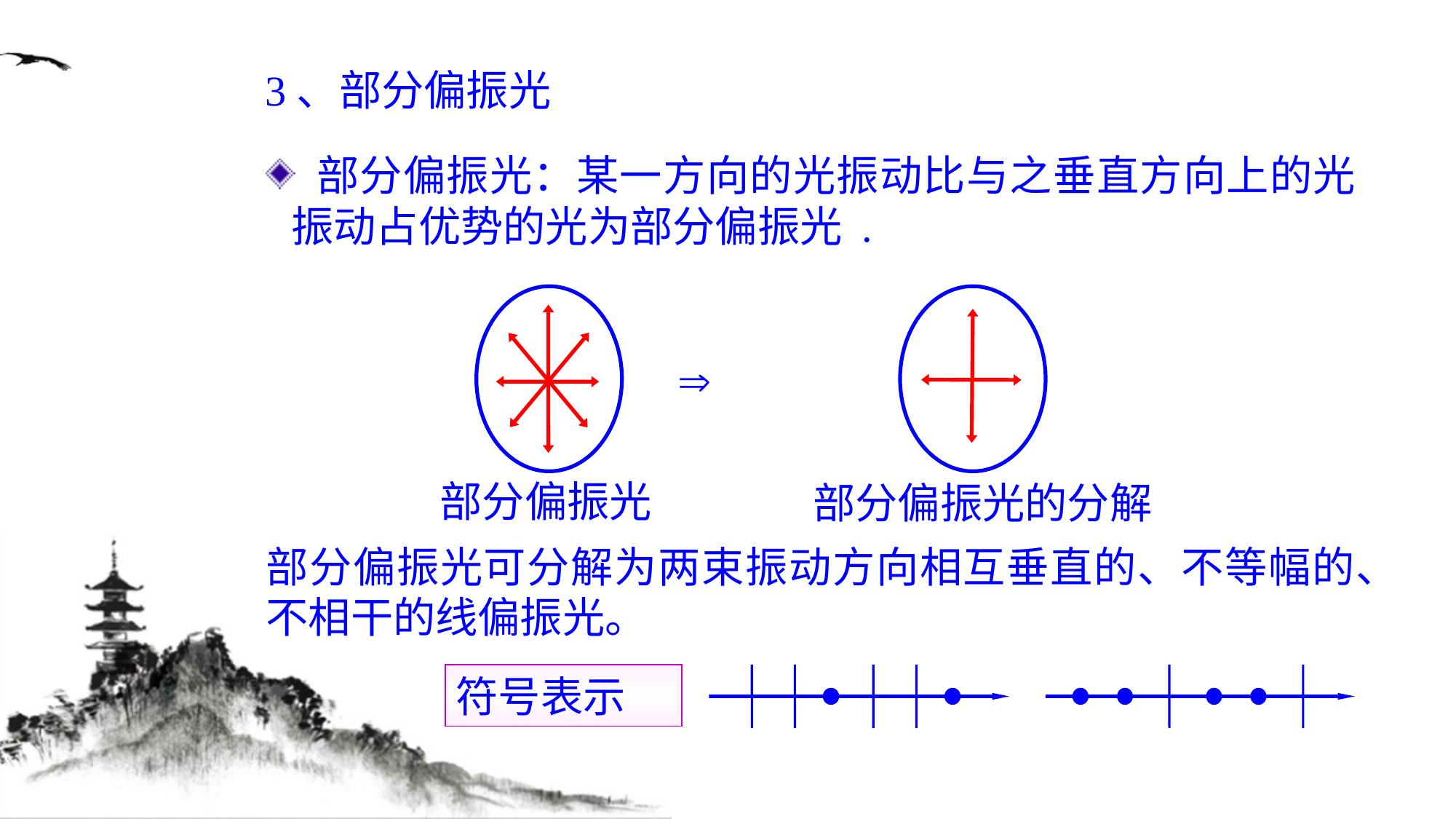

3、部分偏振光
 部分偏振光：某一方向的光振动比与之垂直方向上的光振动占优势的光为部分偏振光 .

⇒

部分偏振光

部分偏振光的分解

部分偏振光可分解为两束振动方向相互垂直的、不等幅的、不相干的线偏振光。
符号表示